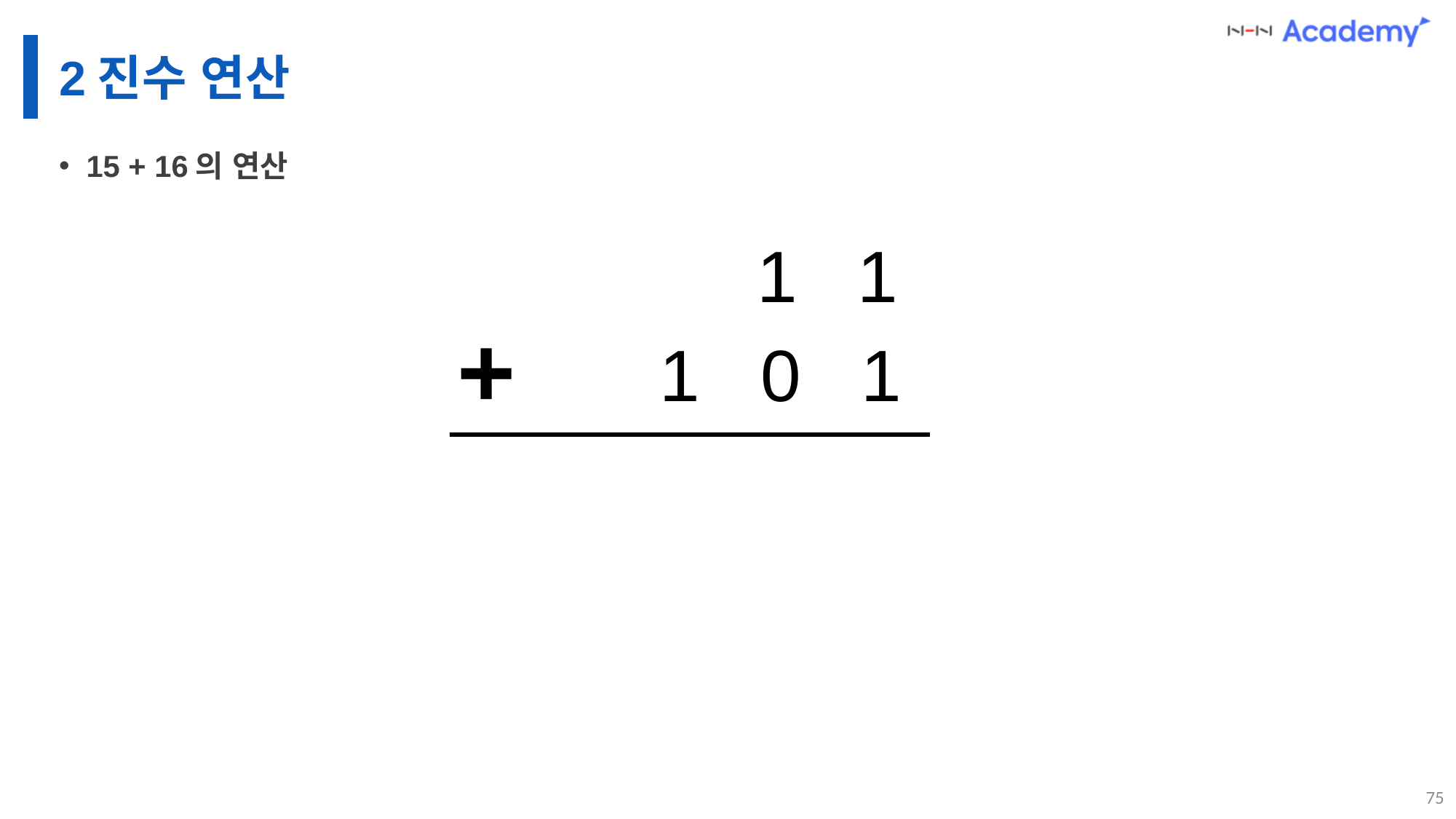

# 2진수 연산
15 + 16의 연산
1   1
+
1   0   1
75